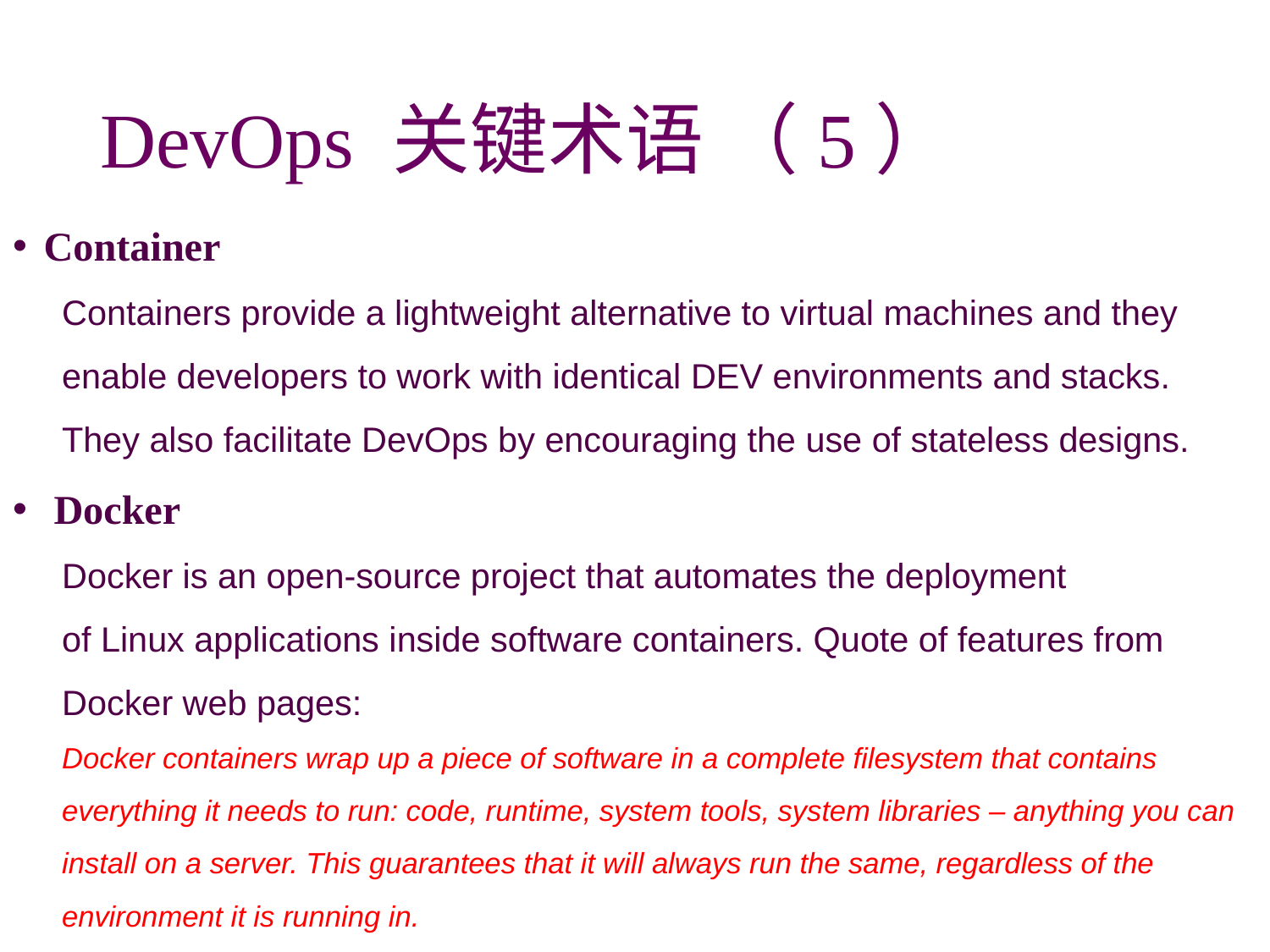

# DevOps 关键术语 （5）
Container
Containers provide a lightweight alternative to virtual machines and they enable developers to work with identical DEV environments and stacks. They also facilitate DevOps by encouraging the use of stateless designs.
 Docker
Docker is an open-source project that automates the deployment of Linux applications inside software containers. Quote of features from Docker web pages:
Docker containers wrap up a piece of software in a complete filesystem that contains everything it needs to run: code, runtime, system tools, system libraries – anything you can install on a server. This guarantees that it will always run the same, regardless of the environment it is running in.